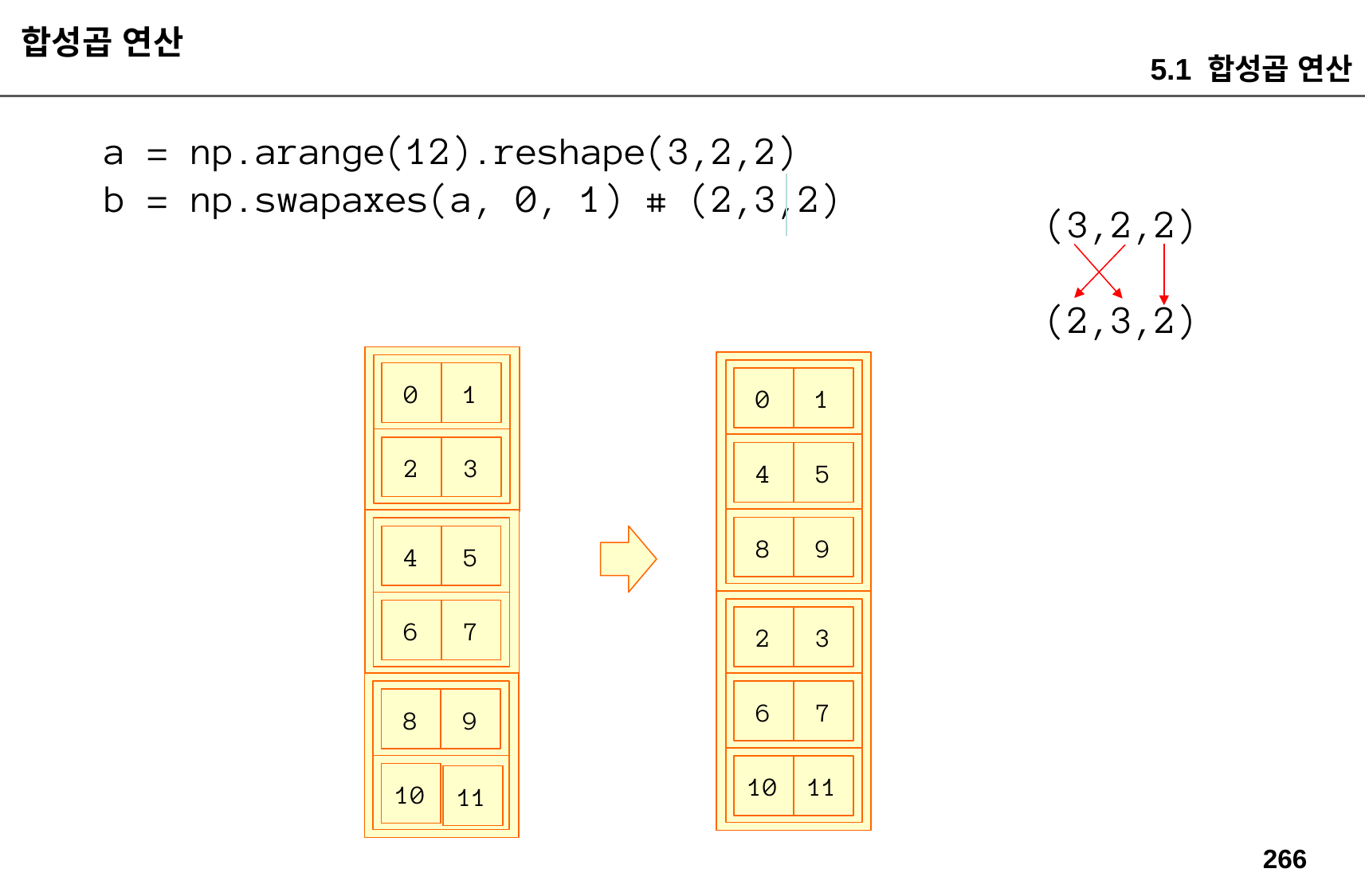

합성곱 연산
5.1 합성곱 연산
a = np.arange(12).reshape(3,2,2)
b = np.swapaxes(a, 0, 1) # (2,3,2)
(3,2,2)

(2,3,2)

0
1
0
1

2
3
4
5

8
9

4
5

6
7
2
3

6
7

8
9

10
11
10
11